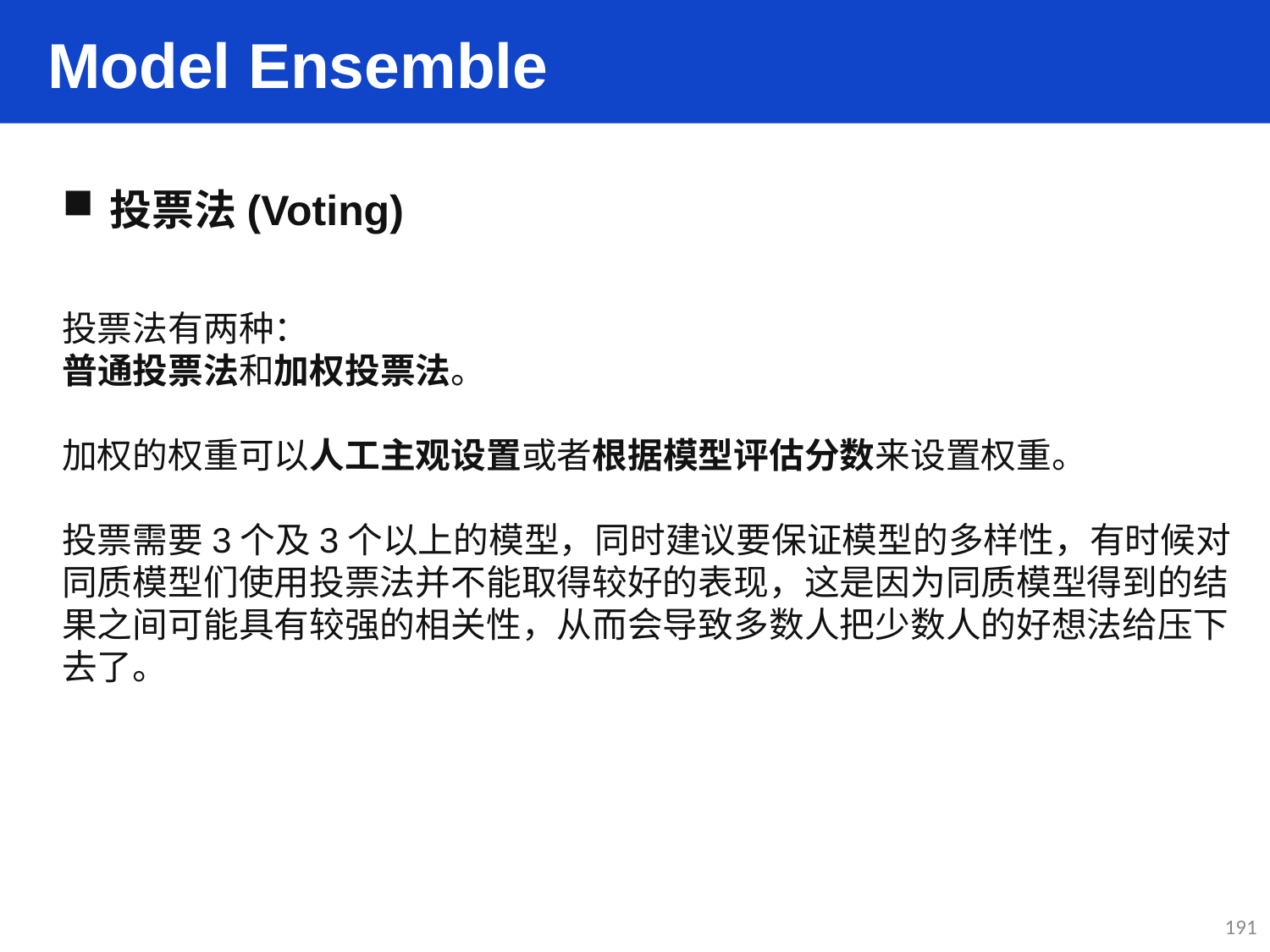

Model Ensemble

投票法(Voting)

投票法有两种：
普通投票法和加权投票法。

加权的权重可以人工主观设置或者根据模型评估分数来设置权重。

投票需要3个及3个以上的模型，同时建议要保证模型的多样性，有时候对同质模型们使用投票法并不能取得较好的表现，这是因为同质模型得到的结果之间可能具有较强的相关性，从而会导致多数人把少数人的好想法给压下去了。
191